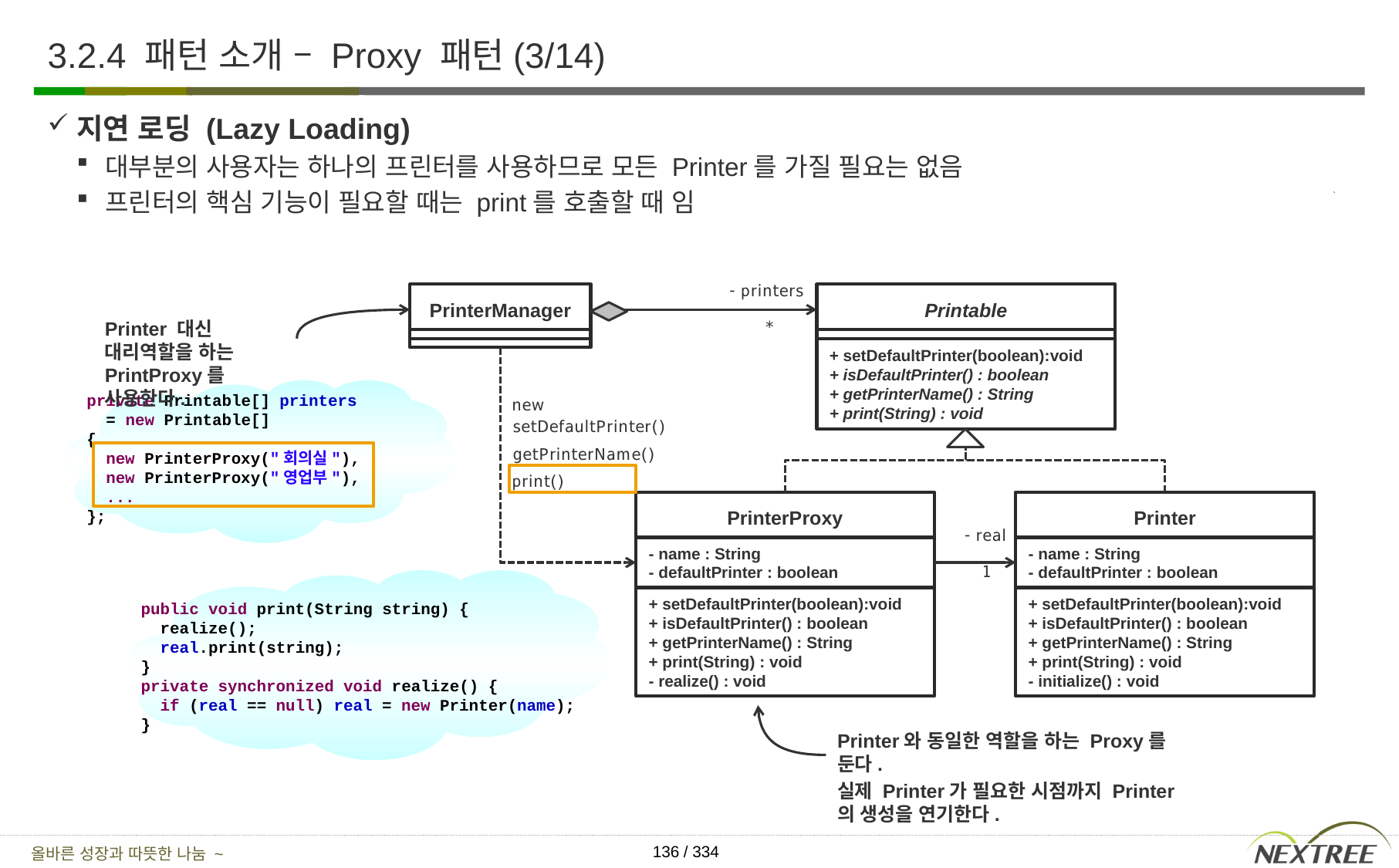

# 3.2.4 패턴 소개 – Proxy 패턴(3/14)
지연 로딩 (Lazy Loading)
대부분의 사용자는 하나의 프린터를 사용하므로 모든 Printer를 가질 필요는 없음
프린터의 핵심 기능이 필요할 때는 print를 호출할 때 임
- printers
PrinterManager
Printable

Printer 대신 대리역할을 하는 PrintProxy를 사용한다.
*

+ setDefaultPrinter(boolean):void
+ isDefaultPrinter() : boolean
+ getPrinterName() : String
+ print(String) : void

private Printable[] printers
  = new Printable[]
{
  new PrinterProxy("회의실"),
  new PrinterProxy("영업부"),
  ...
};
new
setDefaultPrinter()

getPrinterName()

print()

PrinterProxy
Printer
- real
- name : String
- defaultPrinter : boolean
- name : String
- defaultPrinter : boolean
1

+ setDefaultPrinter(boolean):void
+ isDefaultPrinter() : boolean
+ getPrinterName() : String
+ print(String) : void
- realize() : void
+ setDefaultPrinter(boolean):void
+ isDefaultPrinter() : boolean
+ getPrinterName() : String
+ print(String) : void
- initialize() : void
public void print(String string) {
  realize();
  real.print(string);
}
private synchronized void realize() {
  if (real == null) real = new Printer(name);
}

Printer와 동일한 역할을 하는 Proxy를 둔다.
실제 Printer가 필요한 시점까지 Printer의 생성을 연기한다.